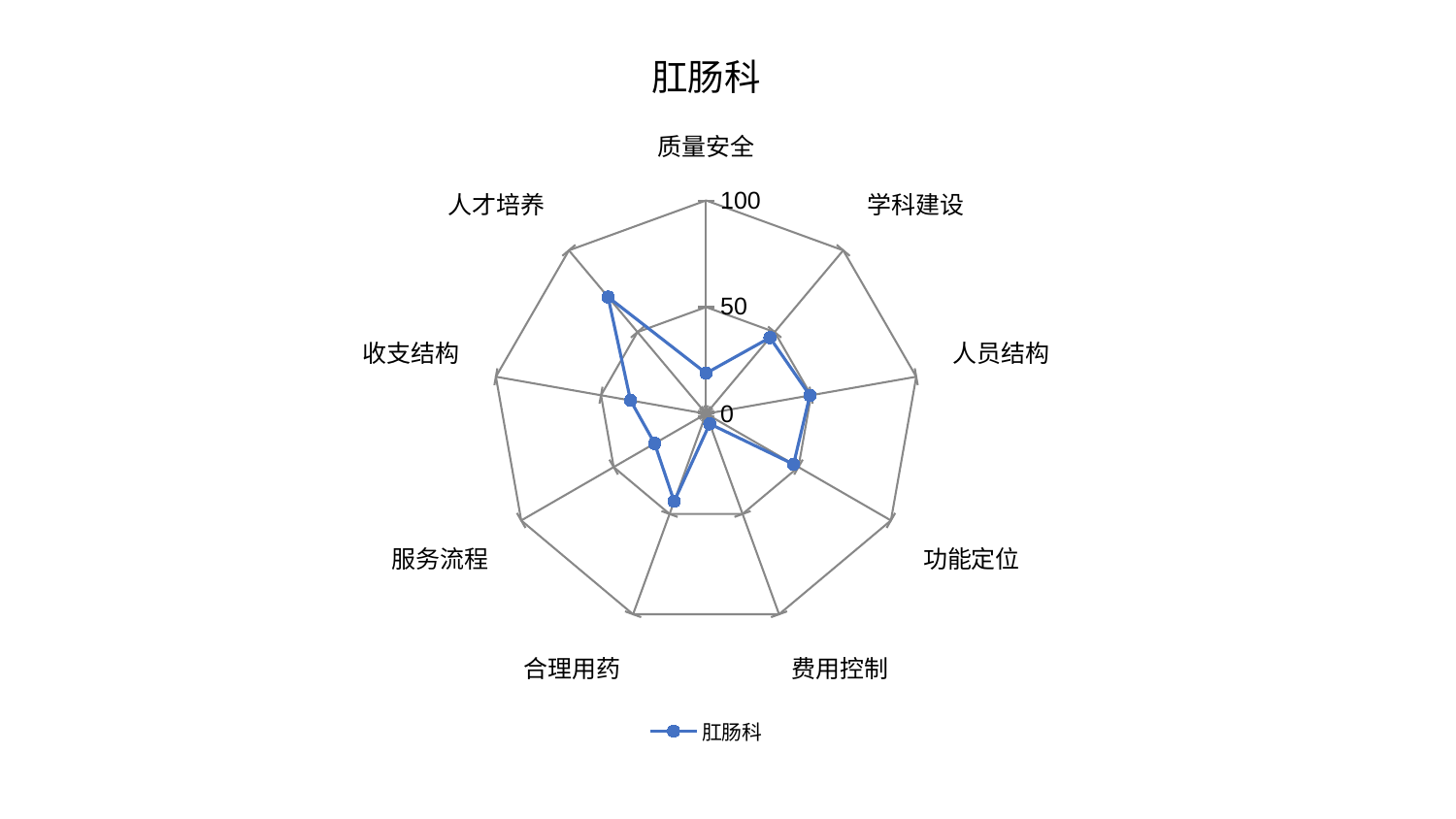

### Chart: 肛肠科

| Category | 肛肠科 |
|---|---|
| 质量安全 | 19.022495660839965 |
| 学科建设 | 46.59014121620598 |
| 人员结构 | 49.39321871536002 |
| 功能定位 | 47.35939522841342 |
| 费用控制 | 5.028478649427623 |
| 合理用药 | 43.735558093472385 |
| 服务流程 | 27.835353053854746 |
| 收支结构 | 35.95007689621907 |
| 人才培养 | 71.45524904339607 |
97